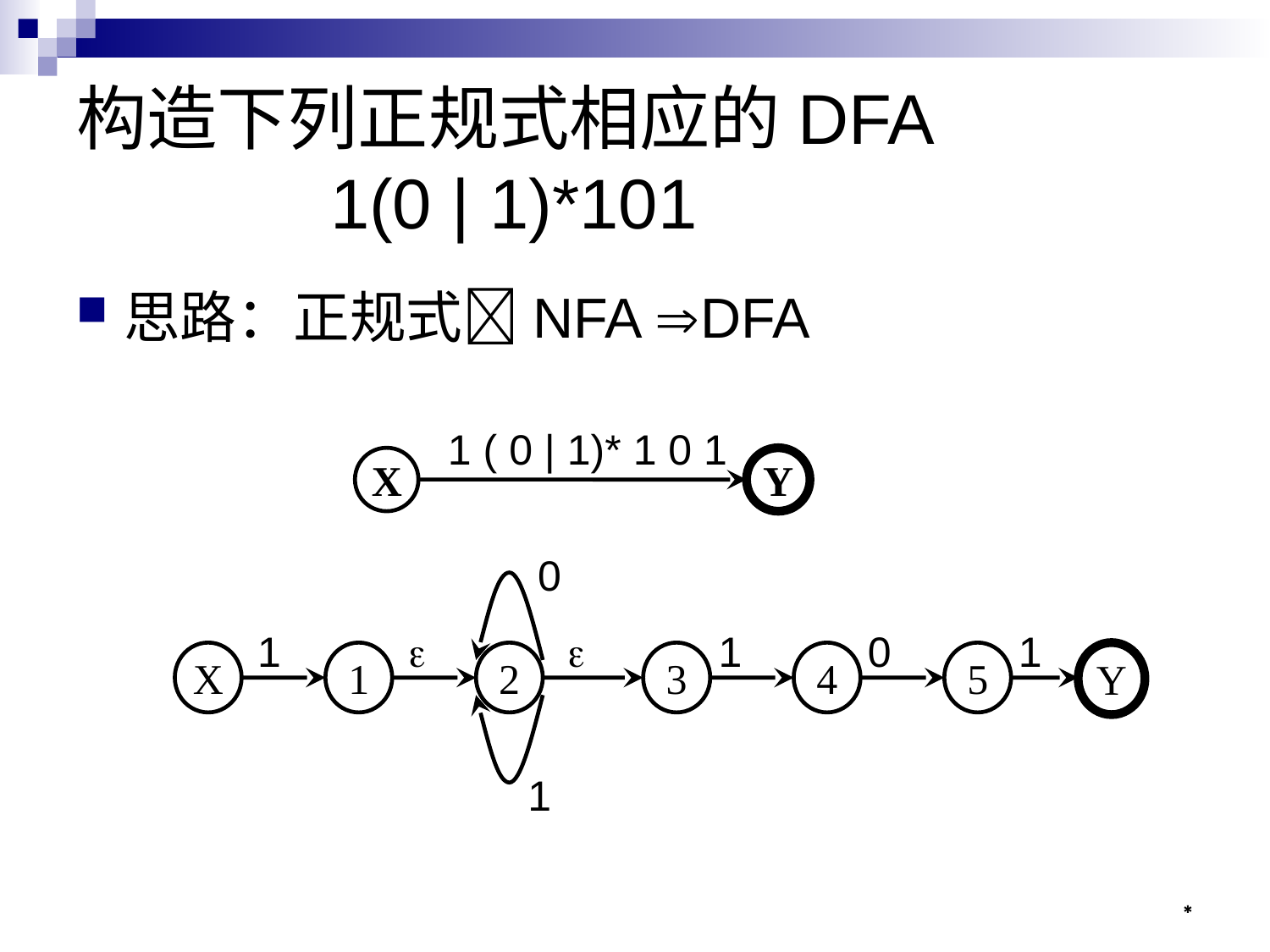

# 构造下列正规式相应的DFA 1(0 | 1)*101
思路：正规式⇒NFA ⇒DFA
1 ( 0 | 1)* 1 0 1
X
Y

0

1
ε
ε
1
0
1
X
1
2
3
4
5
Y

1
*